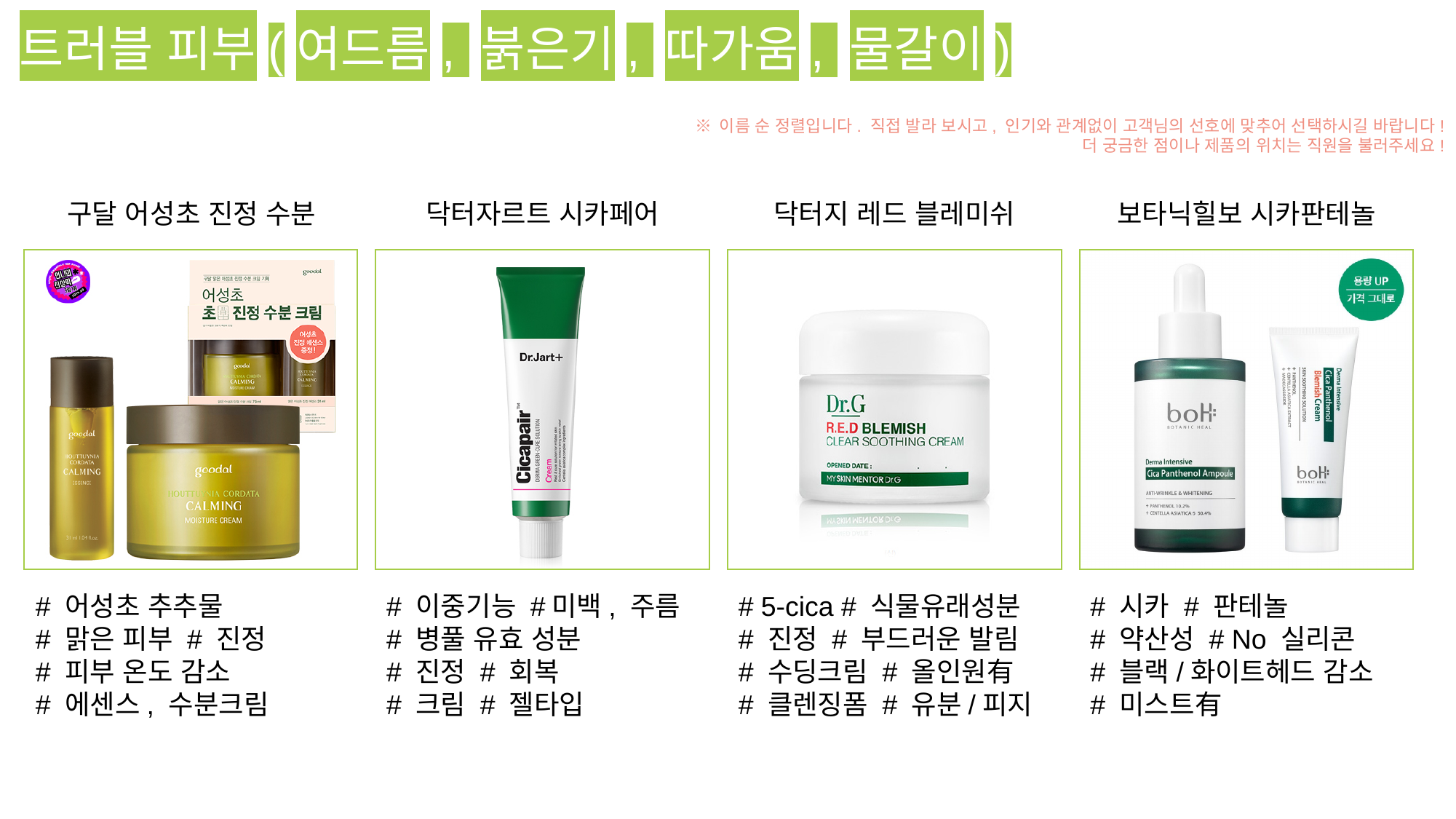

트러블 피부(여드름, 붉은기, 따가움, 물갈이)
구달 어성초 진정 수분
닥터자르트 시카페어
닥터지 레드 블레미쉬
보타닉힐보 시카판테놀

# 어성초 추추물
# 맑은 피부 # 진정
# 피부 온도 감소
# 에센스, 수분크림
# 이중기능 #미백, 주름
# 병풀 유효 성분
# 진정 # 회복
# 크림 # 젤타입
# 5-cica # 식물유래성분
# 진정 # 부드러운 발림
# 수딩크림 # 올인원有
# 클렌징폼 # 유분/피지
# 시카 # 판테놀
# 약산성 # No 실리콘
# 블랙/화이트헤드 감소
# 미스트有